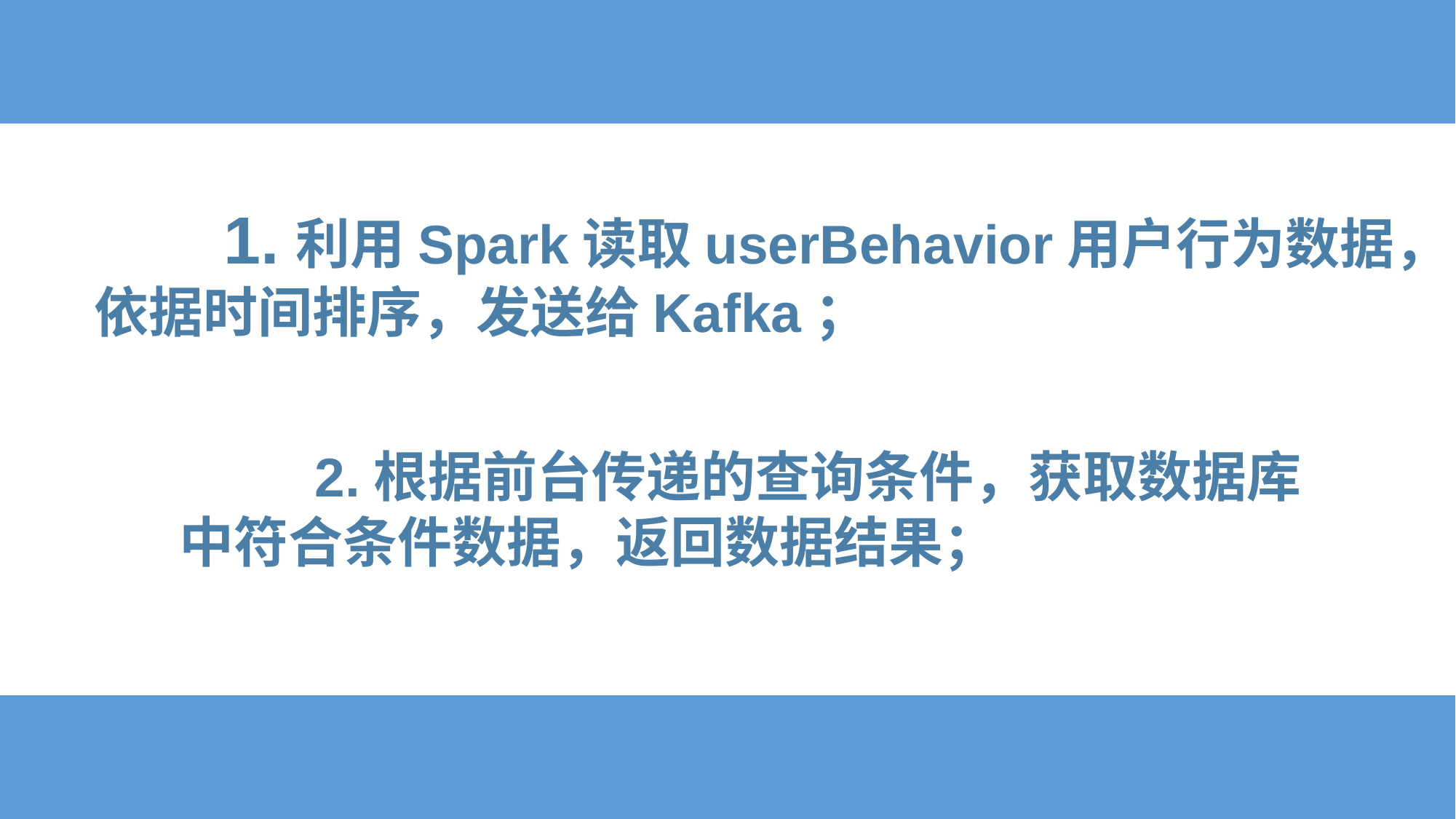

1.利用Spark读取userBehavior用户行为数据，
依据时间排序，发送给Kafka；
         2.根据前台传递的查询条件，获取数据库中符合条件数据，返回数据结果；